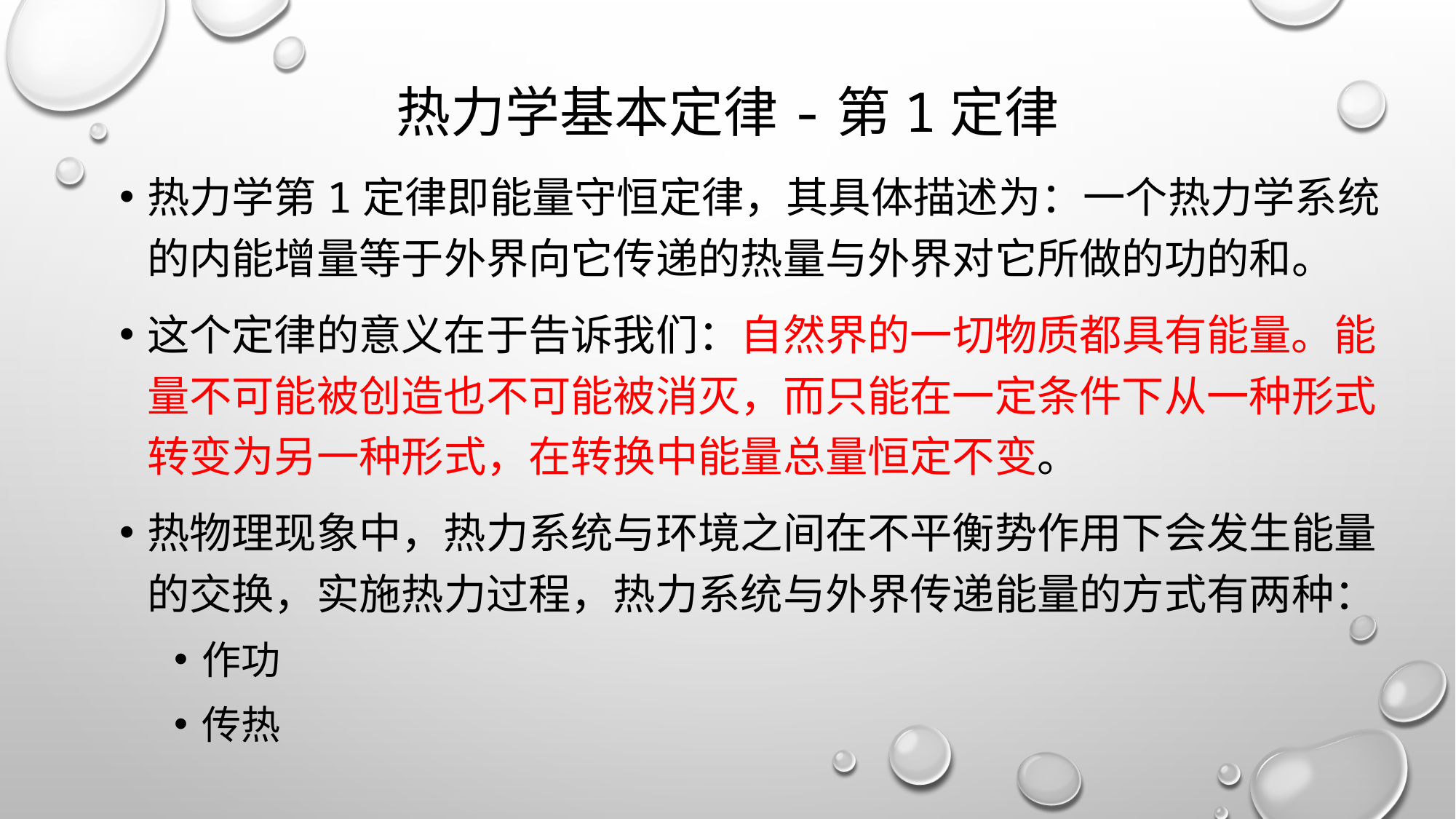

# 热力学基本定律-第1定律
热力学第1定律即能量守恒定律，其具体描述为：一个热力学系统的内能增量等于外界向它传递的热量与外界对它所做的功的和。
这个定律的意义在于告诉我们：自然界的一切物质都具有能量。能量不可能被创造也不可能被消灭，而只能在一定条件下从一种形式转变为另一种形式，在转换中能量总量恒定不变。
热物理现象中，热力系统与环境之间在不平衡势作用下会发生能量的交换，实施热力过程，热力系统与外界传递能量的方式有两种：
作功
传热